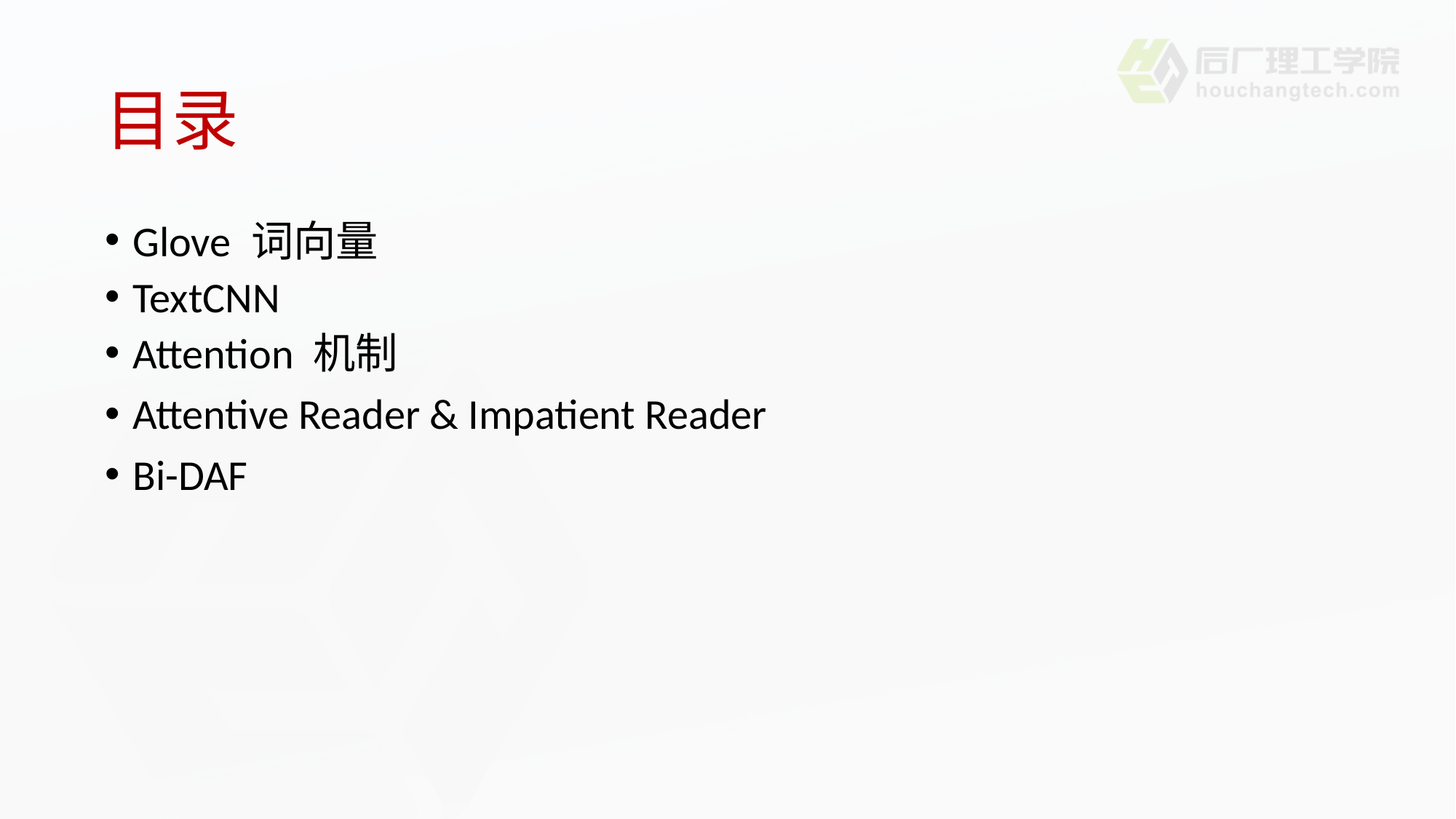

# 目录
Glove 词向量
TextCNN
Attention 机制
Attentive Reader & Impatient Reader
Bi-DAF